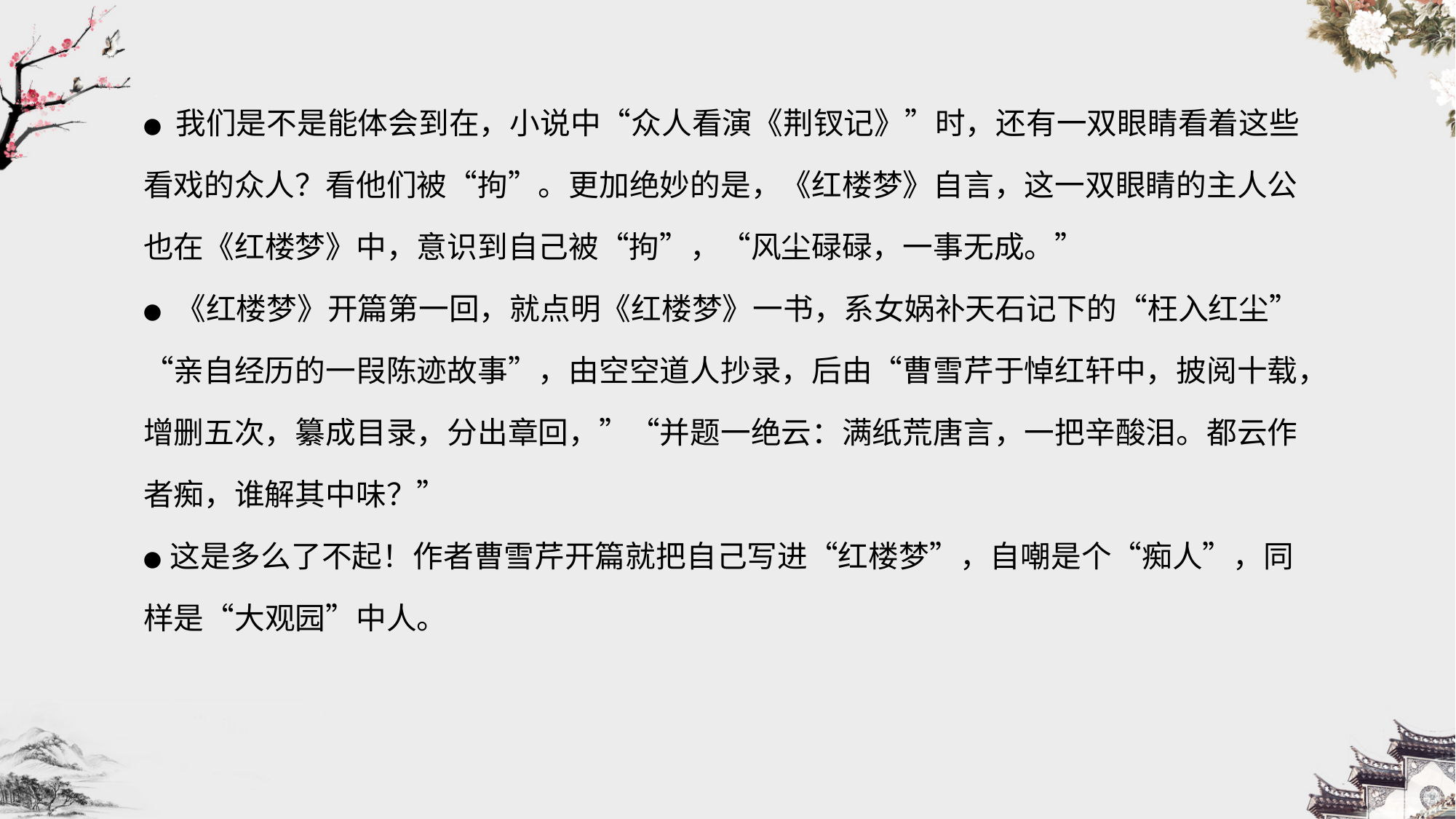

● 我们是不是能体会到在，小说中“众人看演《荆钗记》”时，还有一双眼睛看着这些看戏的众人？看他们被“拘”。更加绝妙的是，《红楼梦》自言，这一双眼睛的主人公也在《红楼梦》中，意识到自己被“拘”，“风尘碌碌，一事无成。”
● 《红楼梦》开篇第一回，就点明《红楼梦》一书，系女娲补天石记下的“枉入红尘”“亲自经历的一叚陈迹故事”，由空空道人抄录，后由“曹雪芹于悼红轩中，披阅十载，增删五次，纂成目录，分出章回，”“并题一绝云：满纸荒唐言，一把辛酸泪。都云作者痴，谁解其中味？”
● 这是多么了不起！作者曹雪芹开篇就把自己写进“红楼梦”，自嘲是个“痴人”，同样是“大观园”中人。